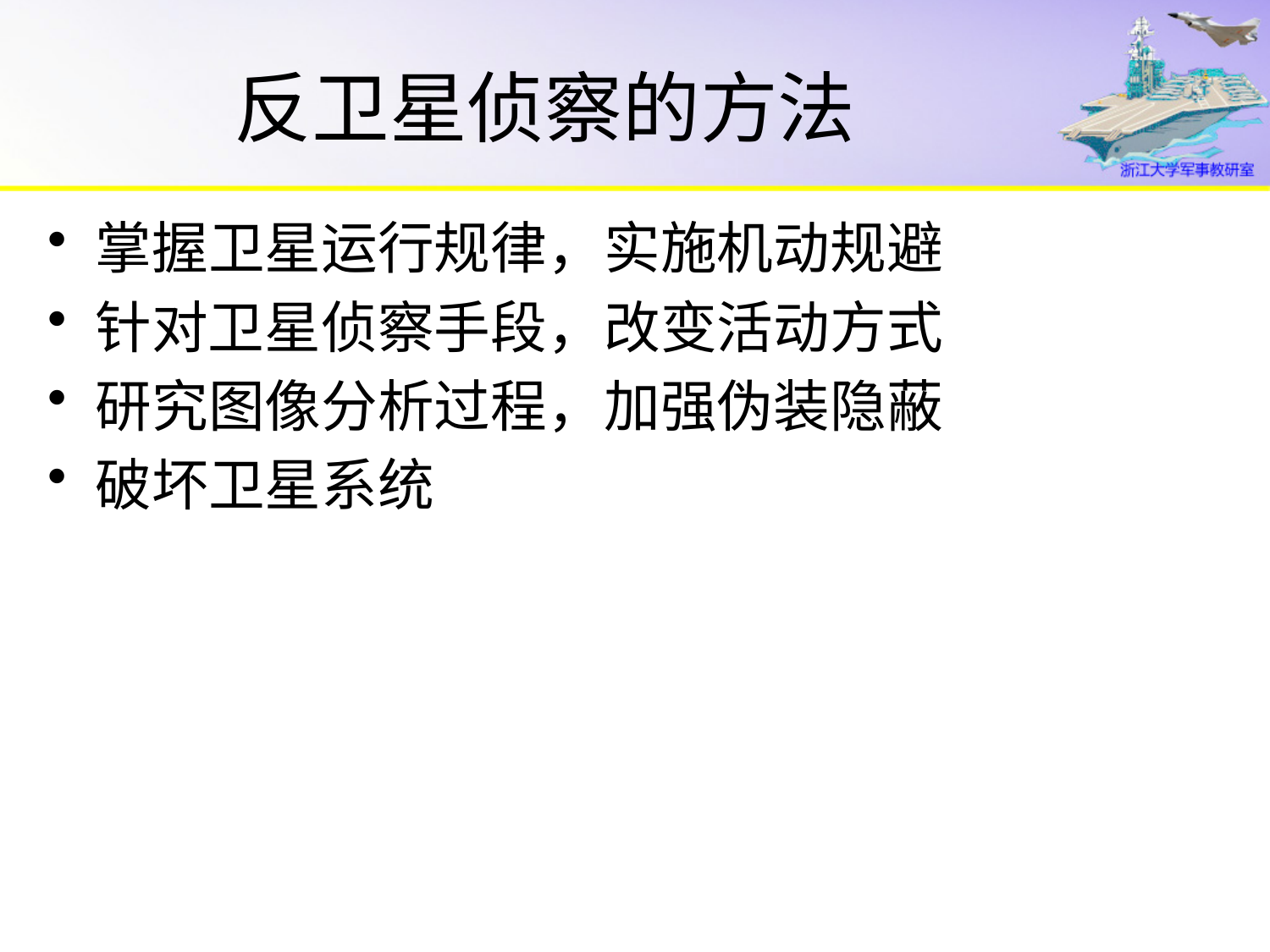

# 反卫星侦察的方法
掌握卫星运行规律，实施机动规避
针对卫星侦察手段，改变活动方式
研究图像分析过程，加强伪装隐蔽
破坏卫星系统